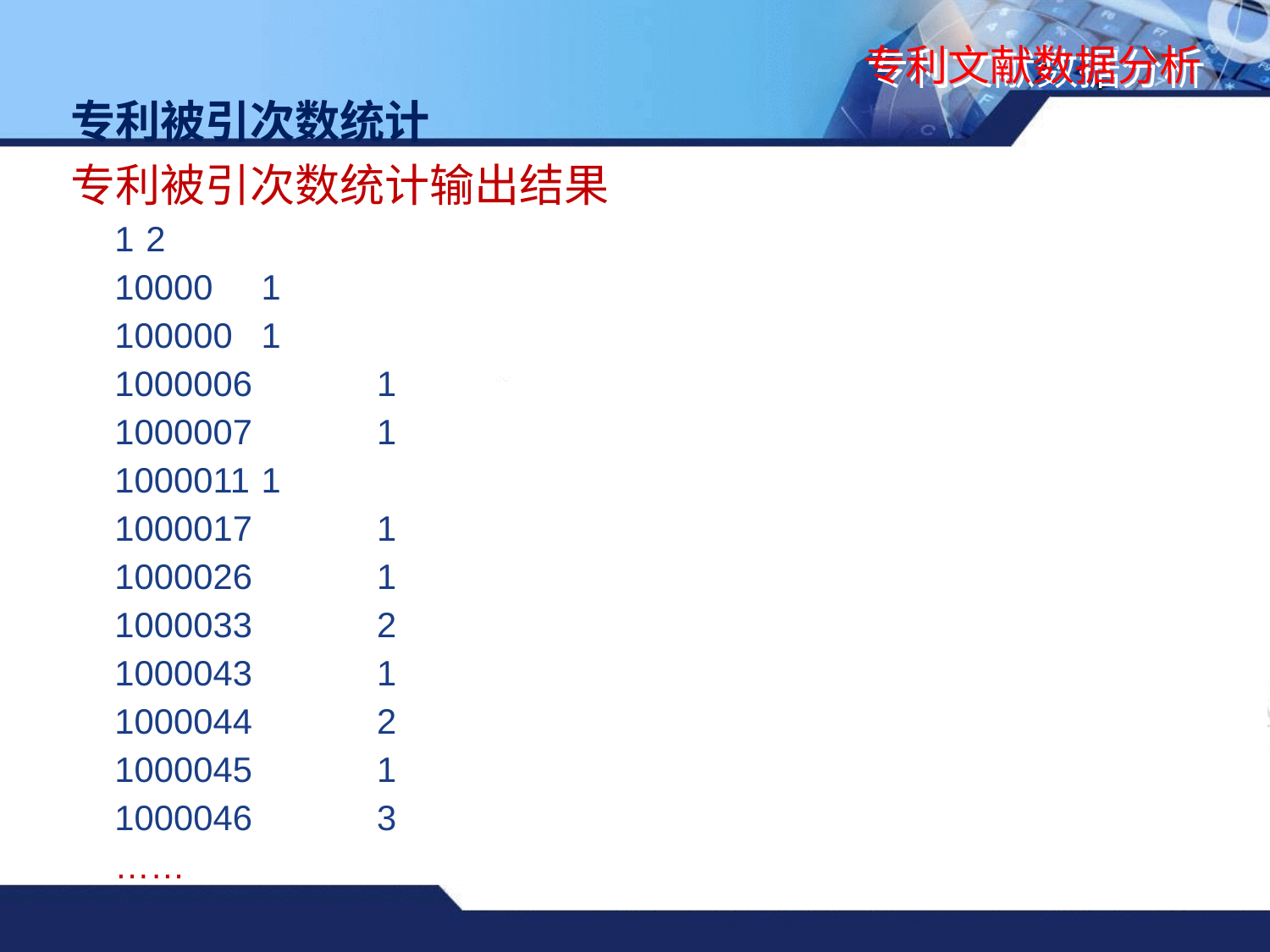

# 专利文献数据分析
专利被引次数统计
专利被引次数统计输出结果
1 		2
10000 	1
100000 	1
1000006 	1
1000007 	1
1000011 	1
1000017 	1
1000026 	1
1000033 	2
1000043 	1
1000044 	2
1000045 	1
1000046 	3
……